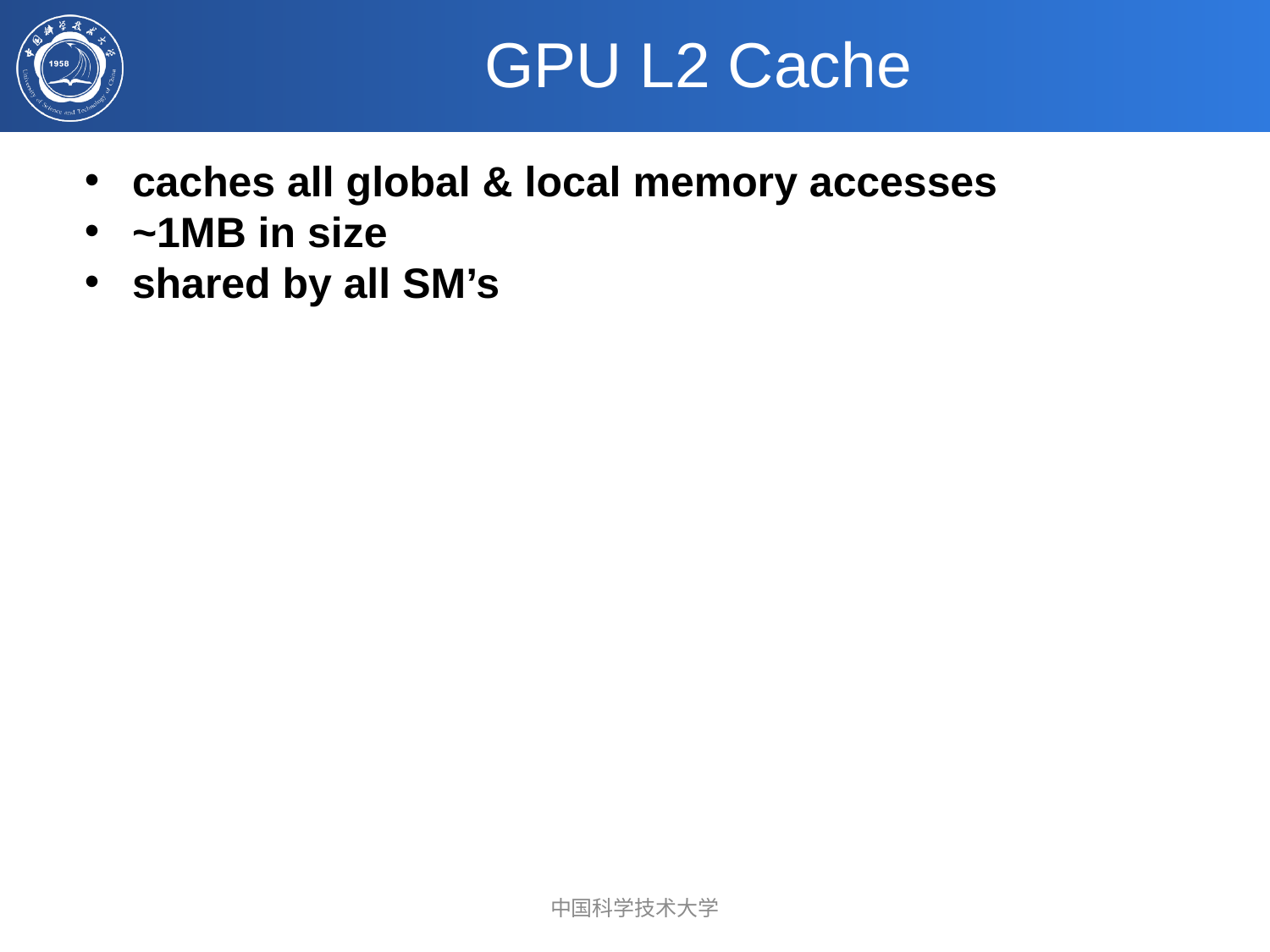

# GPU L2 Cache
caches all global & local memory accesses
~1MB in size
shared by all SM’s
中国科学技术大学